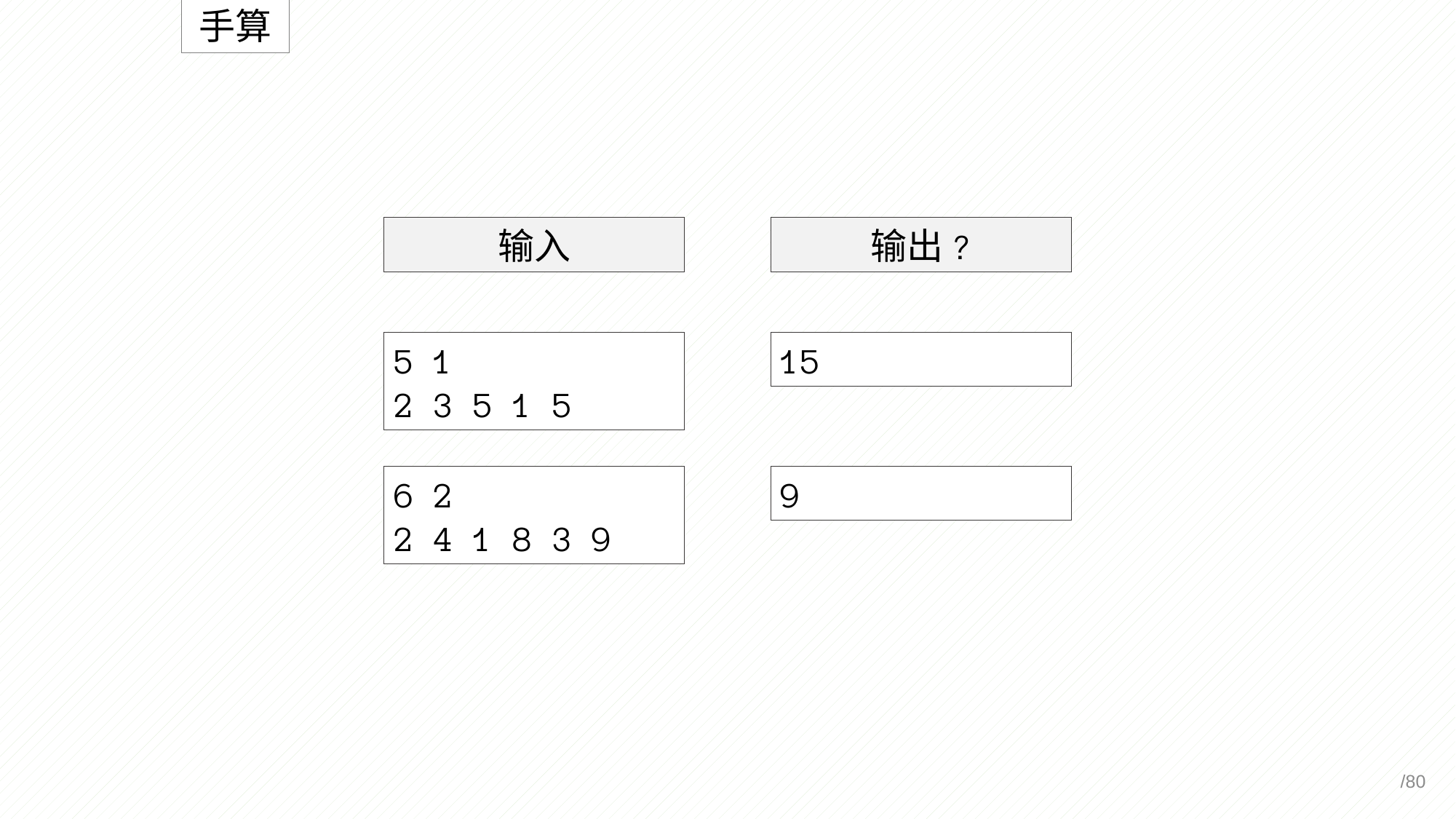

手算
输出?
输入
5 1
2 3 5 1 5
15
6 2
2 4 1 8 3 9
9